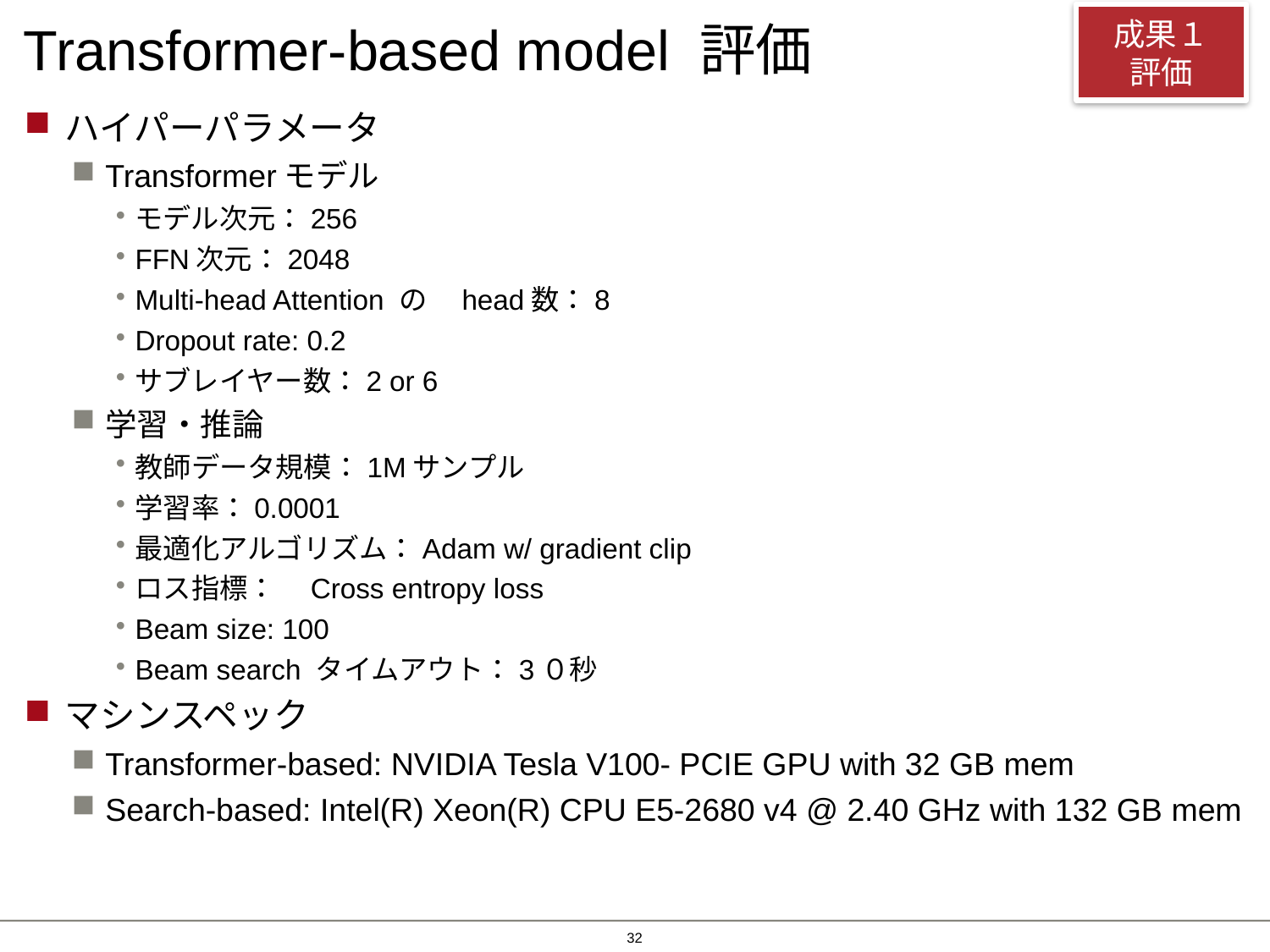

# Transformer-based model 評価
成果１
評価
ハイパーパラメータ
Transformerモデル
モデル次元：256
FFN次元：2048
Multi-head Attention の　head数：8
Dropout rate: 0.2
サブレイヤー数：2 or 6
学習・推論
教師データ規模：1Mサンプル
学習率：0.0001
最適化アルゴリズム：Adam w/ gradient clip
ロス指標：　Cross entropy loss
Beam size: 100
Beam search タイムアウト：3０秒
マシンスペック
Transformer-based: NVIDIA Tesla V100- PCIE GPU with 32 GB mem
Search-based: Intel(R) Xeon(R) CPU E5-2680 v4 @ 2.40 GHz with 132 GB mem

32